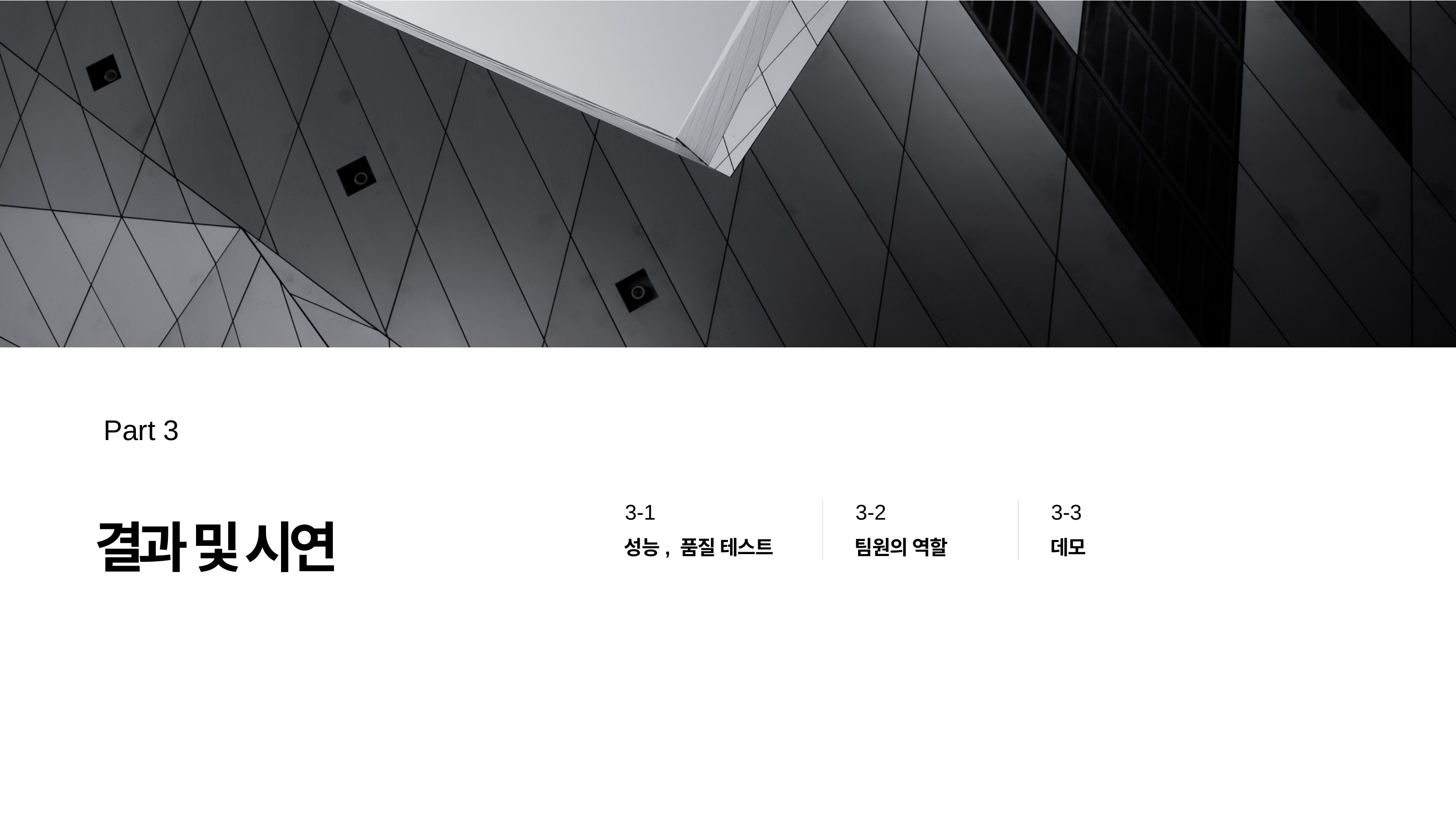

Part 3
결과 및 시연
3-1
3-2
3-3

성능, 품질 테스트
팀원의 역할
데모